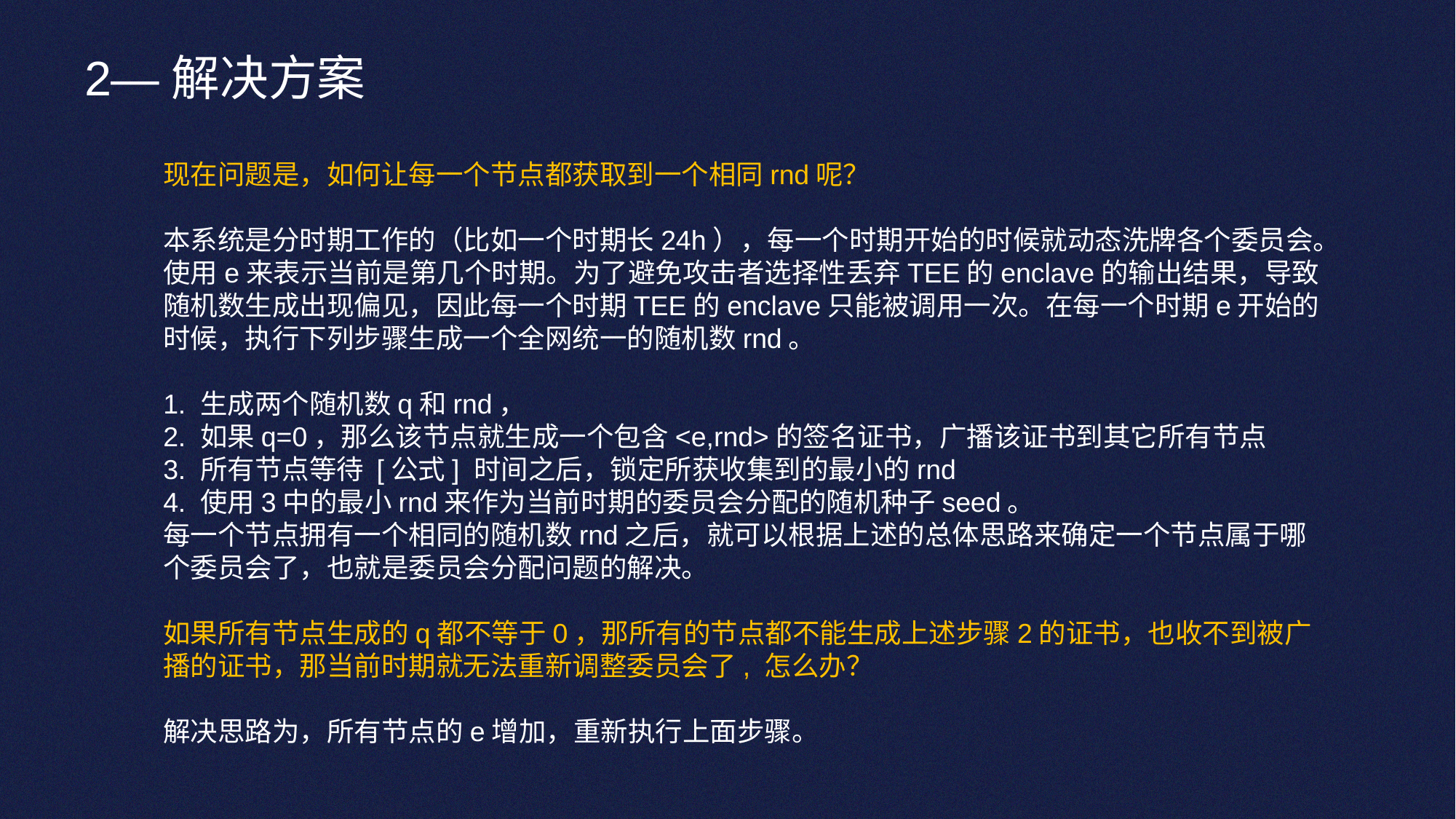

2—解决方案
现在问题是，如何让每一个节点都获取到一个相同rnd呢？

本系统是分时期工作的（比如一个时期长24h），每一个时期开始的时候就动态洗牌各个委员会。使用e来表示当前是第几个时期。为了避免攻击者选择性丢弃TEE的enclave的输出结果，导致随机数生成出现偏见，因此每一个时期TEE的enclave只能被调用一次。在每一个时期e开始的时候，执行下列步骤生成一个全网统一的随机数rnd。

1. 生成两个随机数q和rnd，
2. 如果q=0，那么该节点就生成一个包含<e,rnd>的签名证书，广播该证书到其它所有节点
3. 所有节点等待 [公式] 时间之后，锁定所获收集到的最小的rnd
4. 使用3中的最小rnd来作为当前时期的委员会分配的随机种子seed。
每一个节点拥有一个相同的随机数rnd之后，就可以根据上述的总体思路来确定一个节点属于哪个委员会了，也就是委员会分配问题的解决。

如果所有节点生成的q都不等于0，那所有的节点都不能生成上述步骤2的证书，也收不到被广播的证书，那当前时期就无法重新调整委员会了, 怎么办？

解决思路为，所有节点的e增加，重新执行上面步骤。